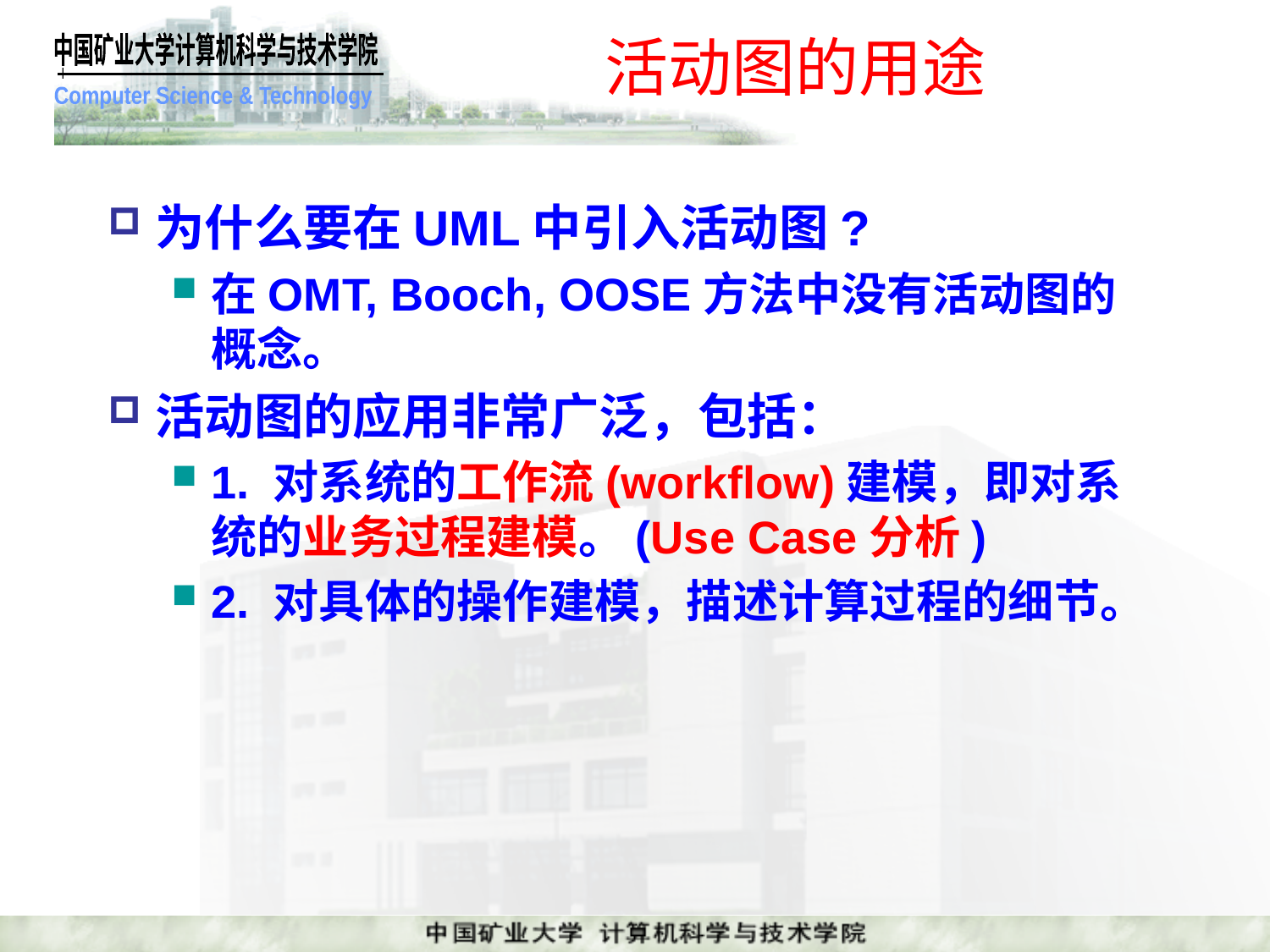

# 活动图的用途
为什么要在UML中引入活动图?
在OMT, Booch, OOSE方法中没有活动图的概念。
活动图的应用非常广泛，包括：
1. 对系统的工作流(workflow)建模，即对系统的业务过程建模。(Use Case分析)
2. 对具体的操作建模，描述计算过程的细节。
219